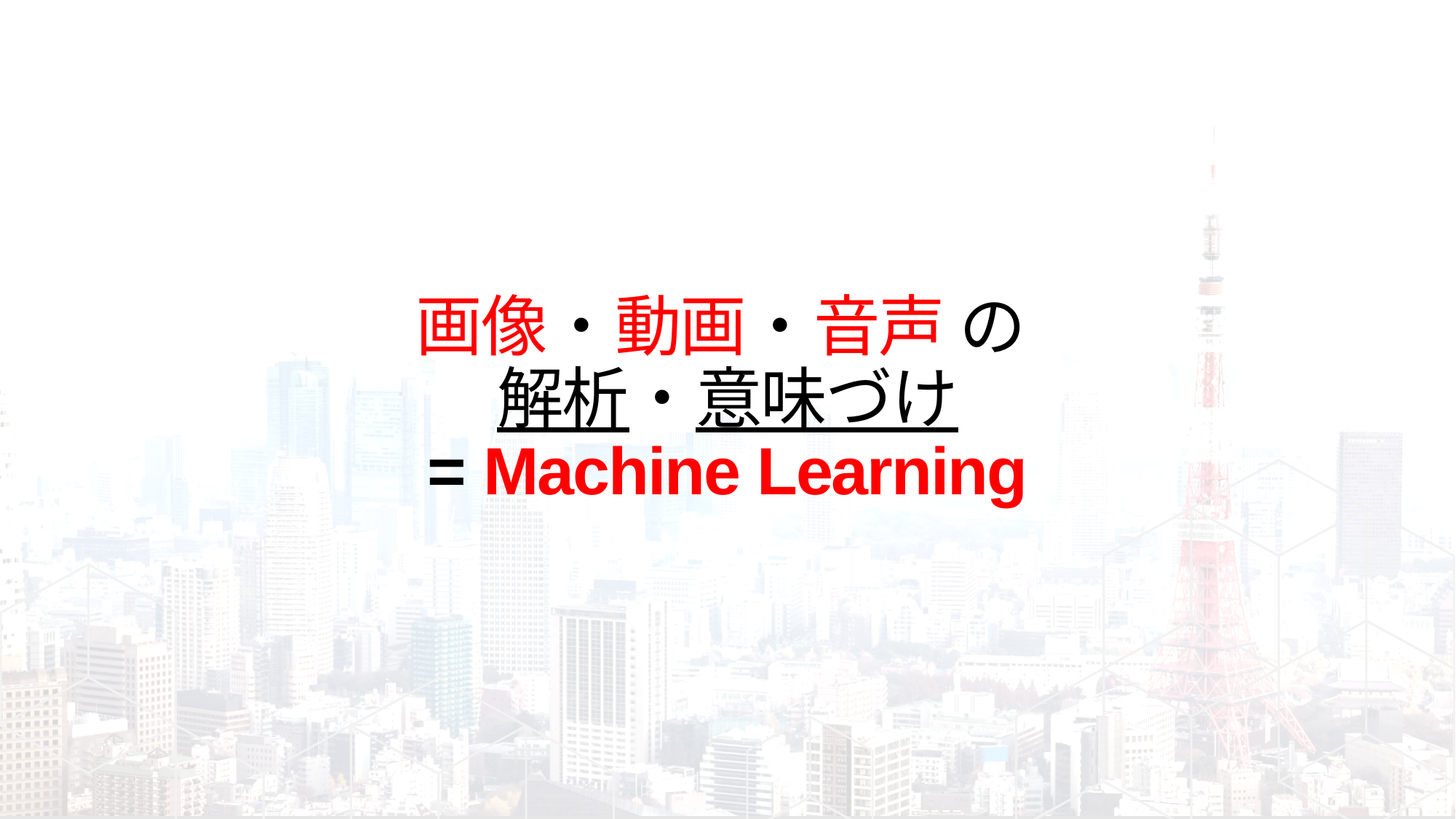

# 画像・動画・音声 の 解析・意味づけ = Machine Learning